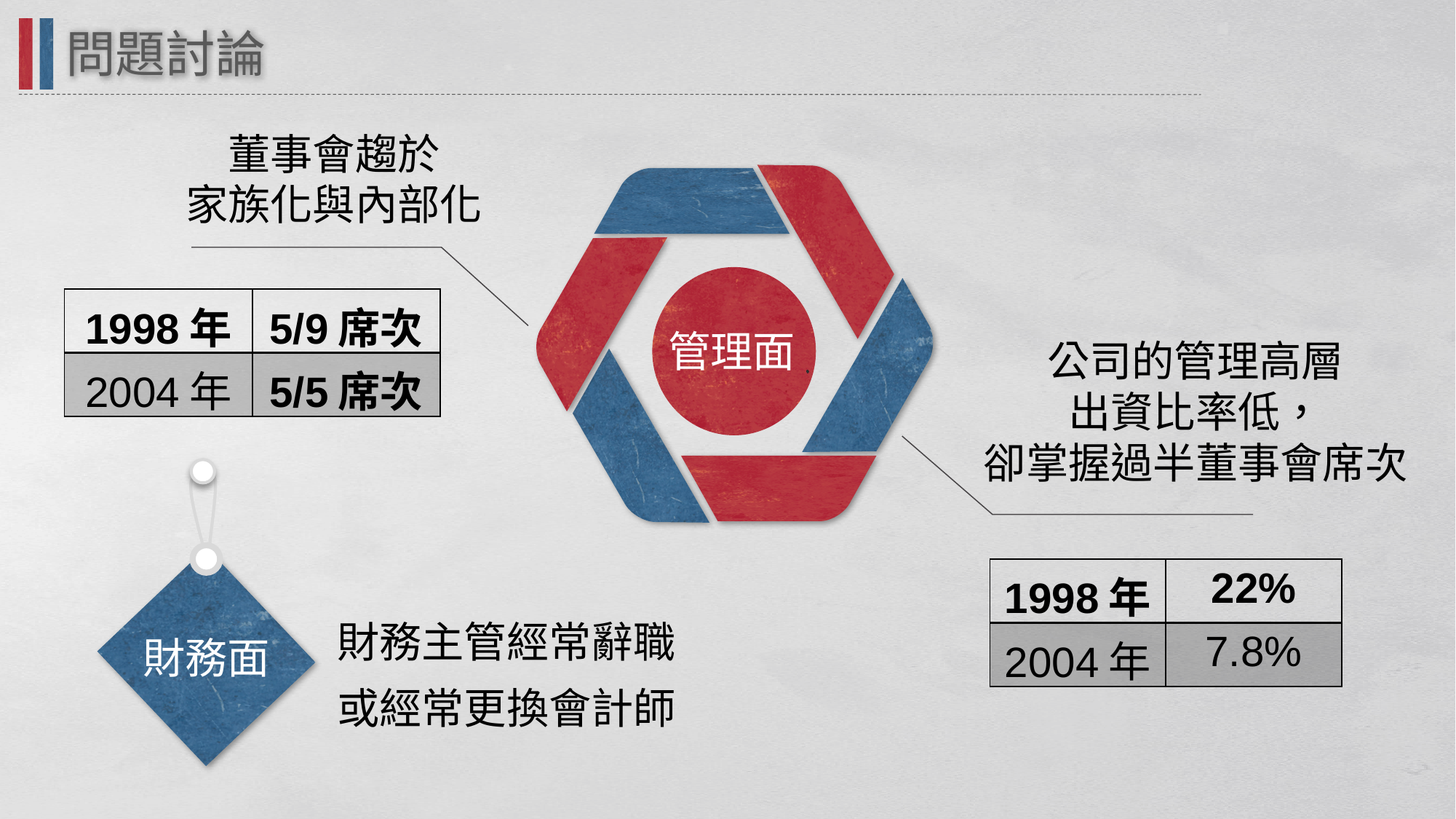

問題討論

董事會趨於
家族化與內部化

| 1998年 | 5/9席次 |
| --- | --- |
| 2004年 | 5/5席次 |
管理面
公司的管理高層
出資比率低，
卻掌握過半董事會席次

財務面
| 1998年 | 22% |
| --- | --- |
| 2004年 | 7.8% |
財務主管經常辭職
或經常更換會計師